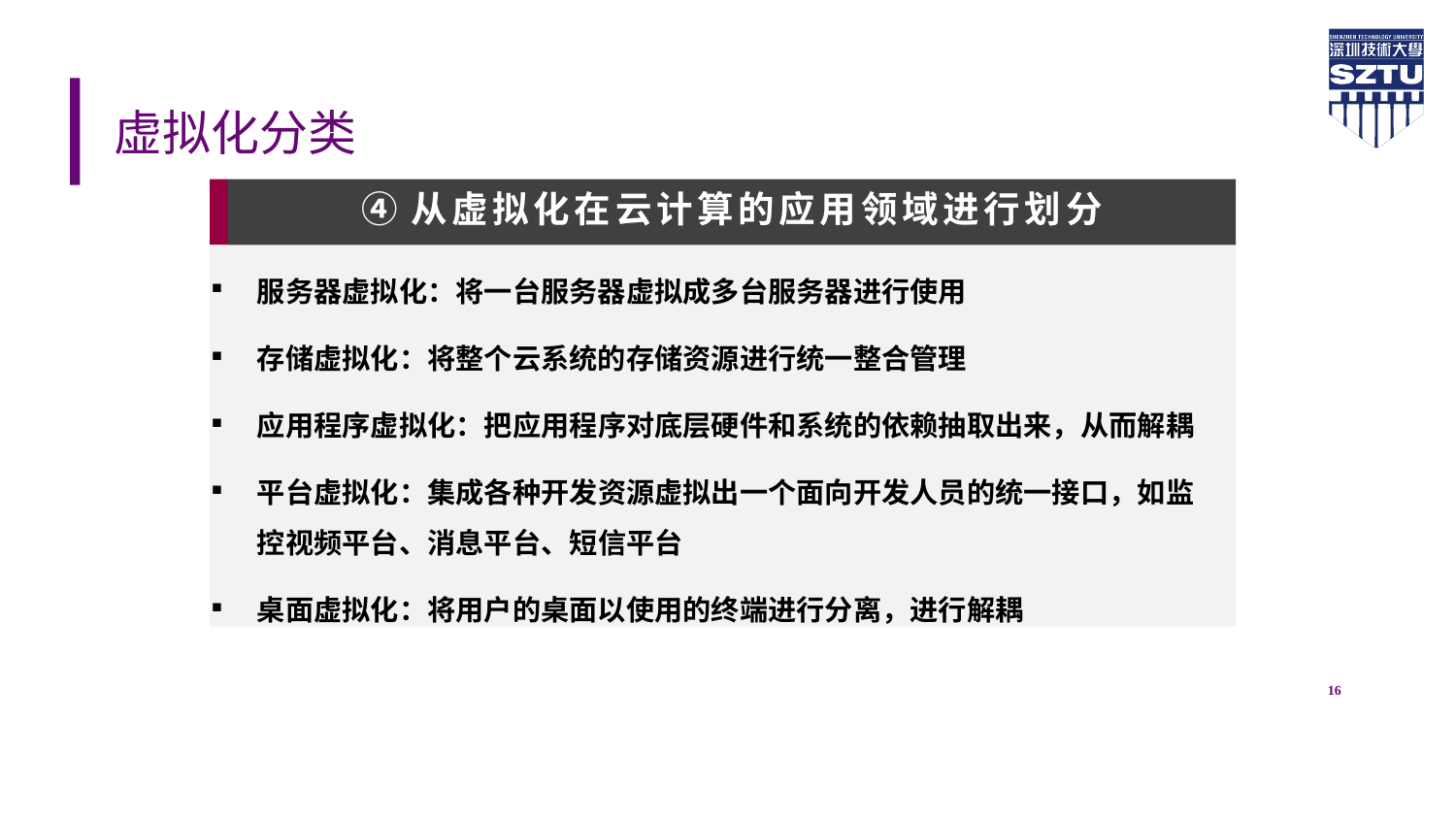

# 虚拟化分类
④从虚拟化在云计算的应用领域进行划分

服务器虚拟化：将一台服务器虚拟成多台服务器进行使用
存储虚拟化：将整个云系统的存储资源进行统一整合管理
应用程序虚拟化：把应用程序对底层硬件和系统的依赖抽取出来，从而解耦
平台虚拟化：集成各种开发资源虚拟出一个面向开发人员的统一接口，如监控视频平台、消息平台、短信平台
桌面虚拟化：将用户的桌面以使用的终端进行分离，进行解耦
16